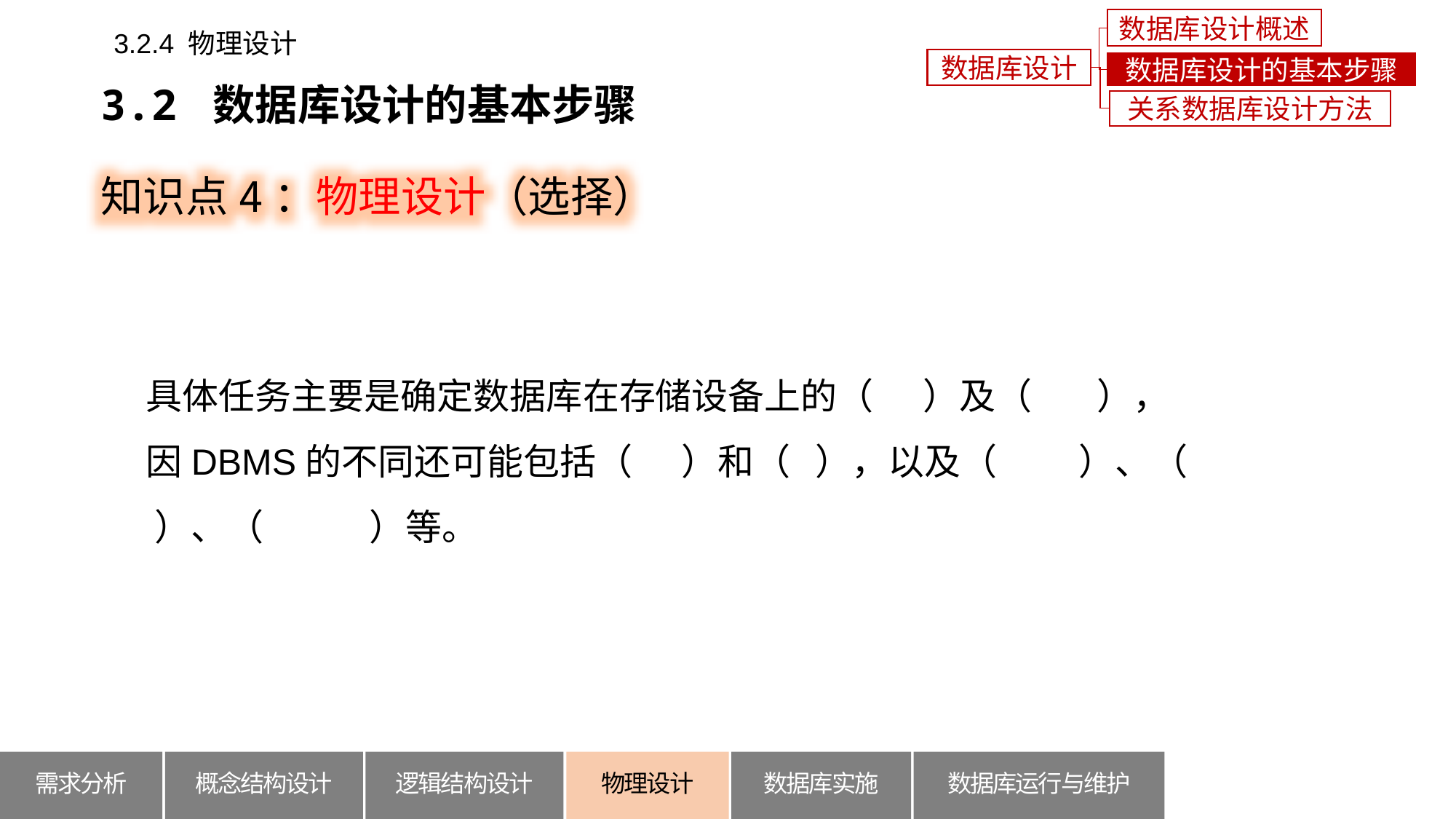

数据库设计概述
3.2.4 物理设计
数据库设计
数据库设计的基本步骤
3.2 数据库设计的基本步骤
关系数据库设计方法
知识点4：物理设计（选择）

具体任务主要是确定数据库在存储设备上的（      ）及（        ），
因DBMS的不同还可能包括（      ）和（   ），以及（          ）、（              ）、（             ）等。
概念结构设计
逻辑结构设计
数据库运行与维护
需求分析
物理设计
数据库实施